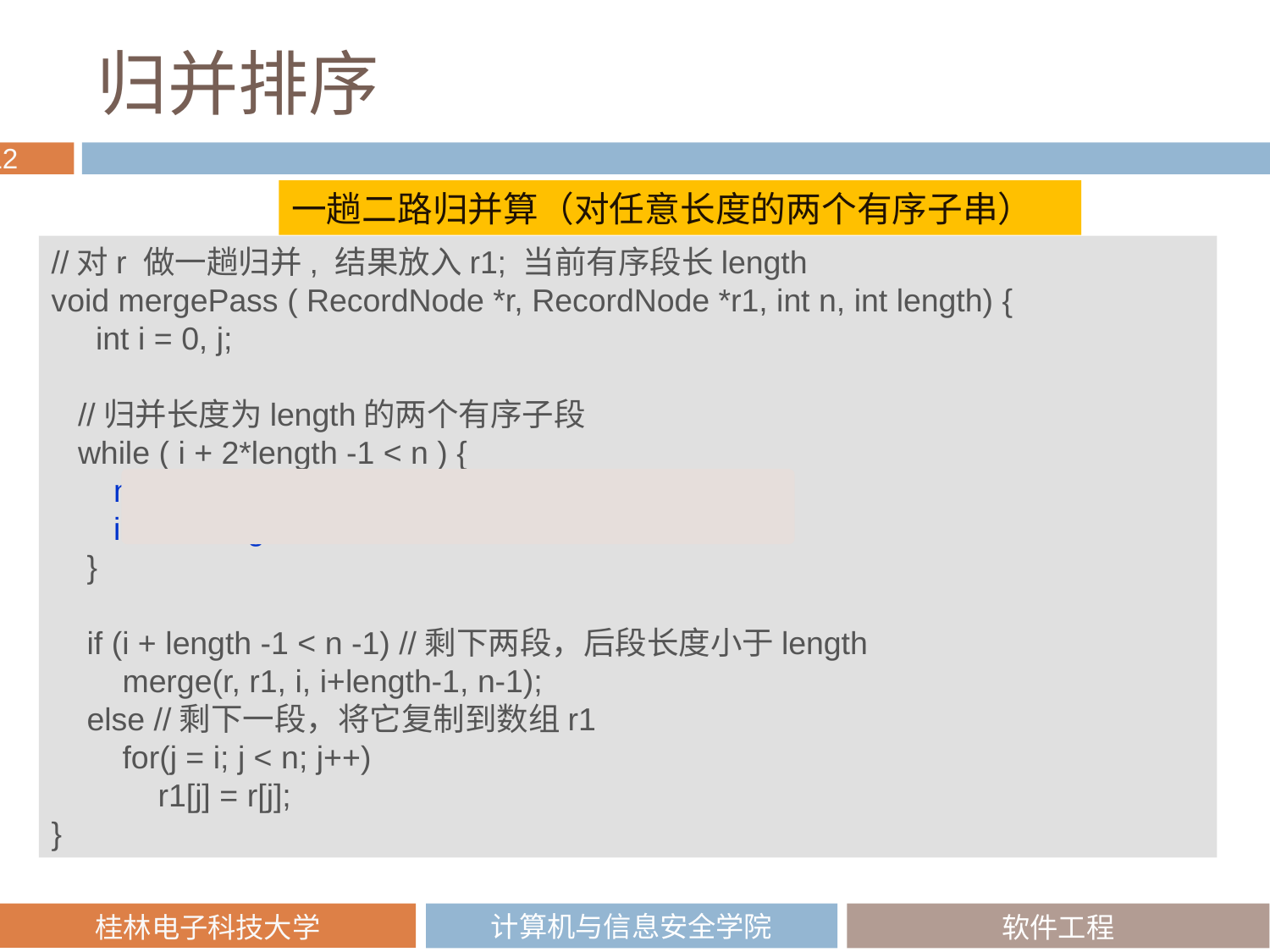

# 归并排序
一趟二路归并算（对任意长度的两个有序子串）
//对r 做一趟归并, 结果放入r1; 当前有序段长length
void mergePass ( RecordNode *r, RecordNode *r1, int n, int length) {
     int i = 0, j;

   //归并长度为length的两个有序子段
   while ( i + 2*length -1 < n ) {
       merge(r, r1, i, i+length-1, i + 2*length -1);
       i += 2*length;
    }

    if (i + length -1 < n -1) //剩下两段，后段长度小于length
        merge(r, r1, i, i+length-1, n-1);
    else //剩下一段，将它复制到数组r1
        for(j = i; j < n; j++)
            r1[j] = r[j];
}